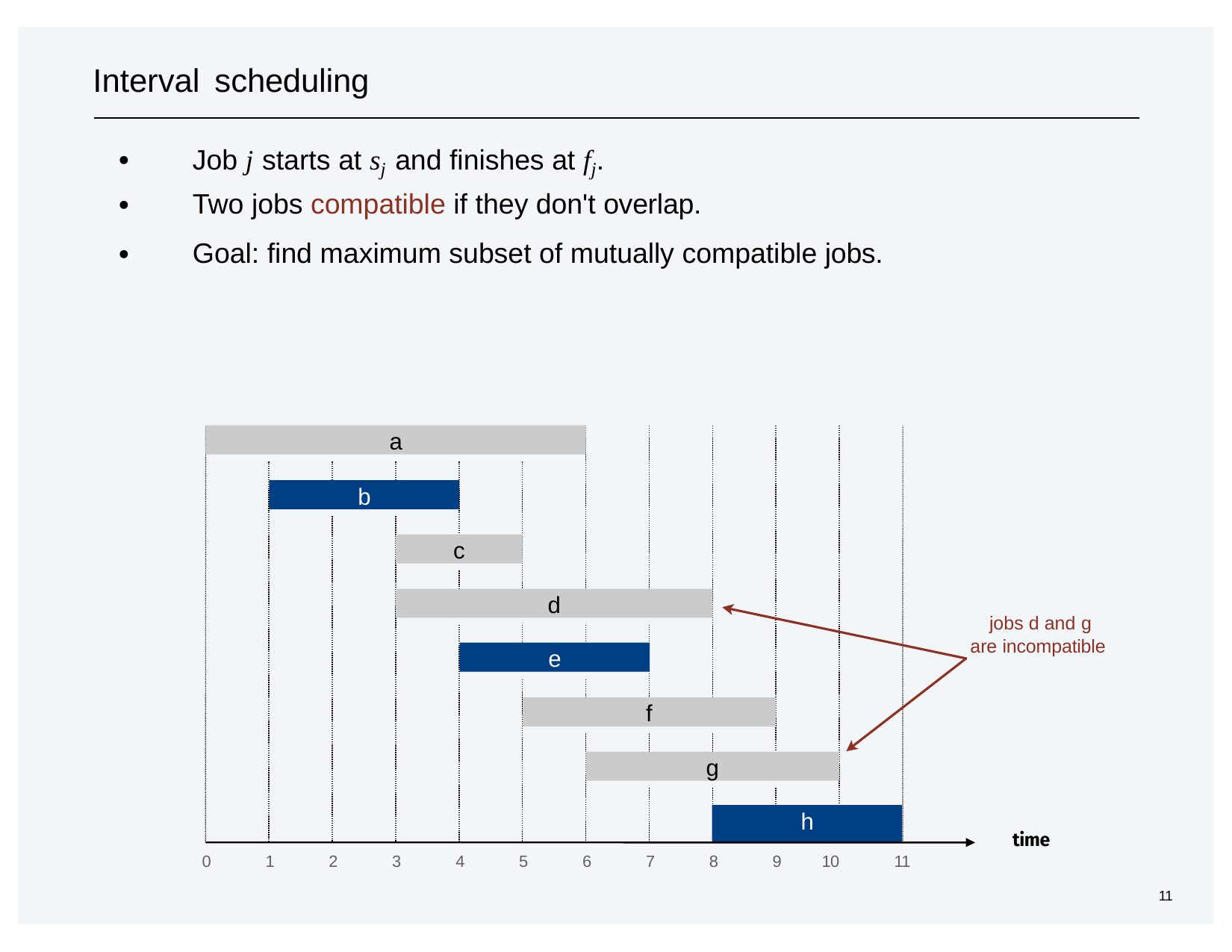

# Interval scheduling

・Job j starts at sj and finishes at fj.
・Two jobs compatible if they don't overlap.
・Goal: find maximum subset of mutually compatible jobs.

a

b
b
c
d

jobs d and g are incompatible
e
e
f
g
h

h
time
0
1
2
3
4
5
6
7
8
9
10
11
11